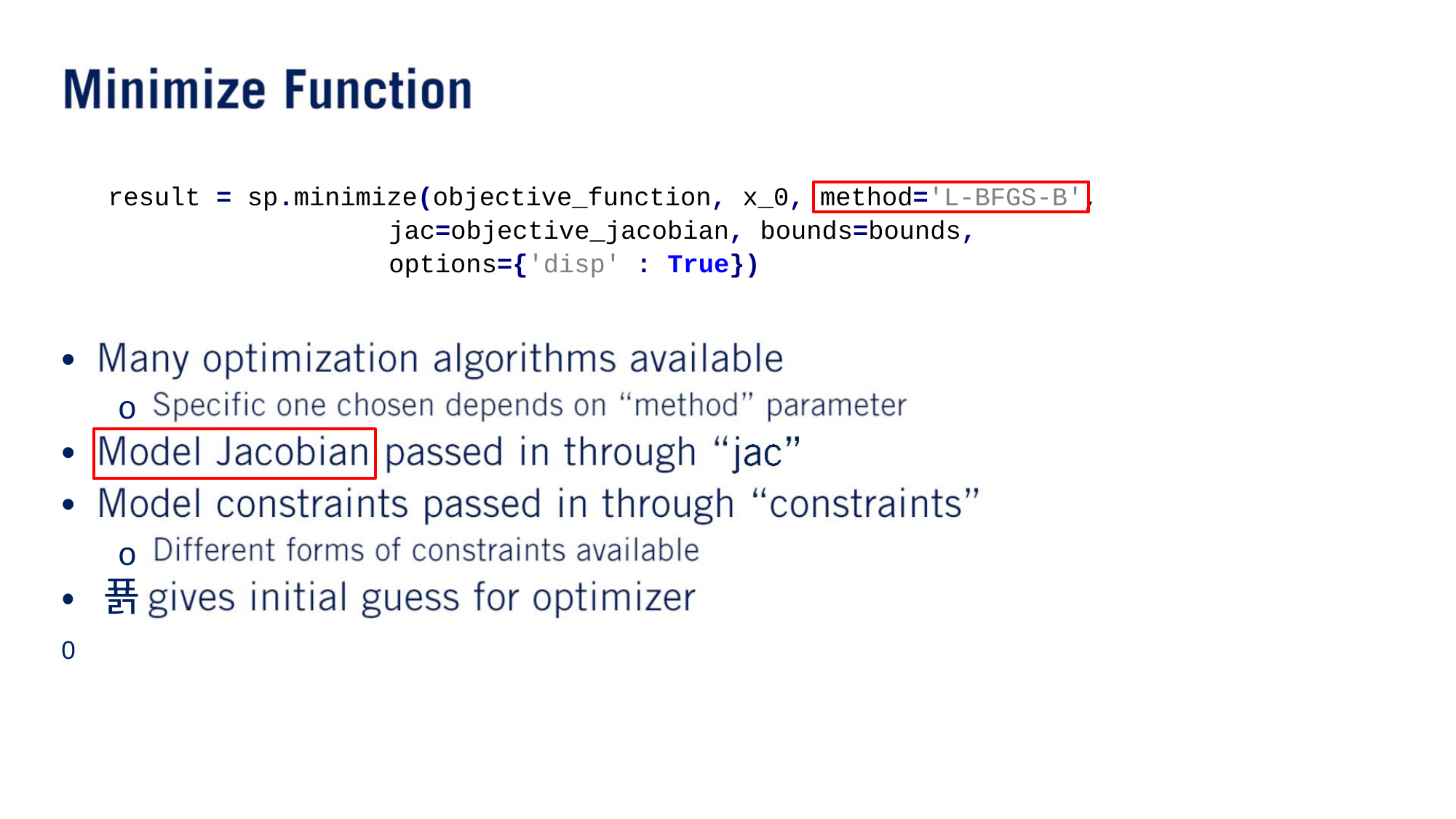

result = sp.minimize(objective_function, x_0, method='L-BFGS-B',
jac=objective_jacobian, bounds=bounds,

options={'disp' : True})
•
o
o
•
•

• 푥0